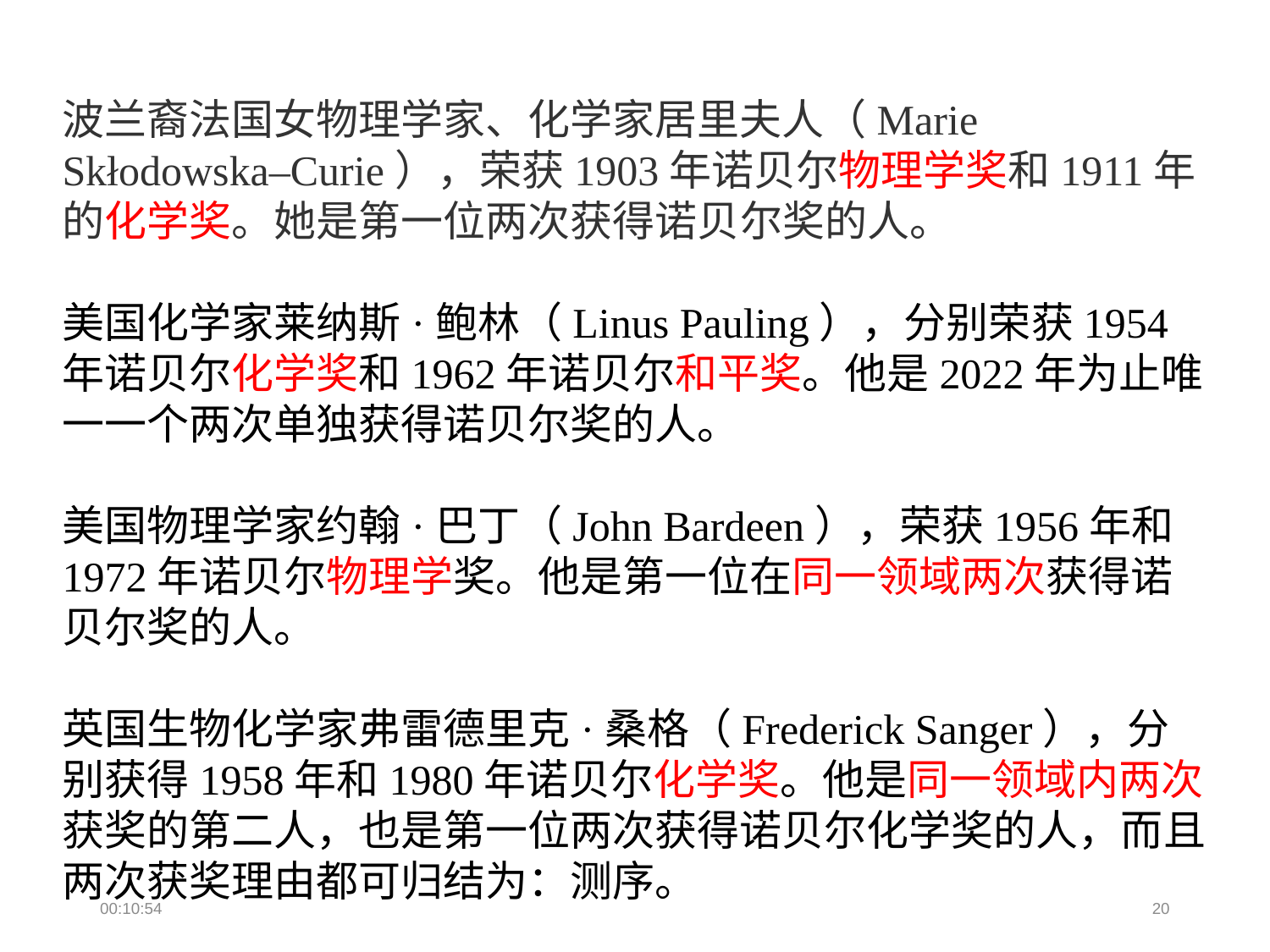

波兰裔法国女物理学家、化学家居里夫人（Marie Skłodowska–Curie），荣获1903年诺贝尔物理学奖和1911年的化学奖。她是第一位两次获得诺贝尔奖的人。

美国化学家莱纳斯·鲍林（Linus Pauling），分别荣获1954年诺贝尔化学奖和1962年诺贝尔和平奖。他是2022年为止唯一一个两次单独获得诺贝尔奖的人。

美国物理学家约翰·巴丁（John Bardeen），荣获1956年和1972年诺贝尔物理学奖。他是第一位在同一领域两次获得诺贝尔奖的人。

英国生物化学家弗雷德里克·桑格（Frederick Sanger），分别获得1958年和1980年诺贝尔化学奖。他是同一领域内两次获奖的第二人，也是第一位两次获得诺贝尔化学奖的人，而且两次获奖理由都可归结为：测序。
00:10:54
20